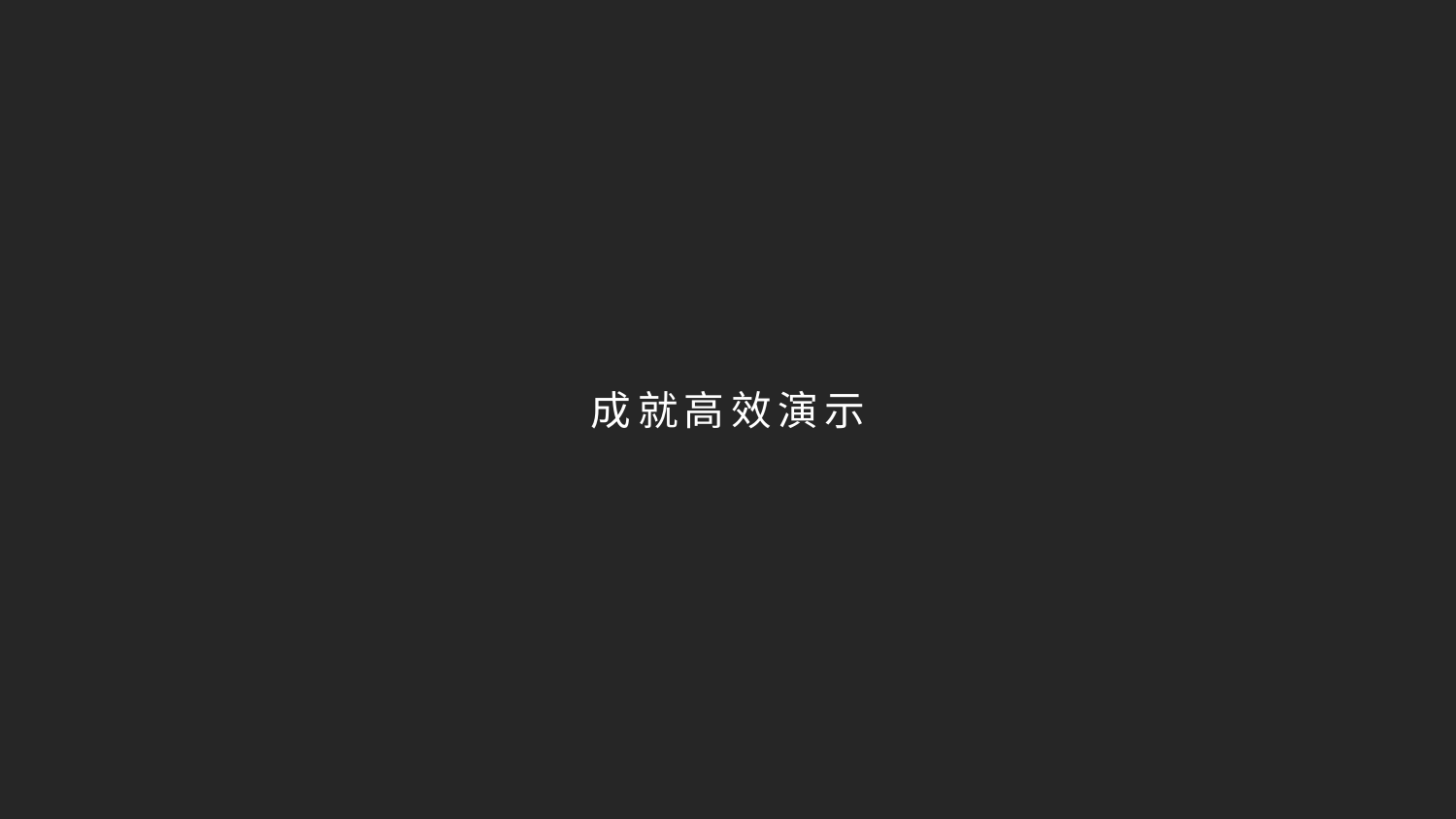

成
成
就
高
效
演
示
就
高
效
演
示